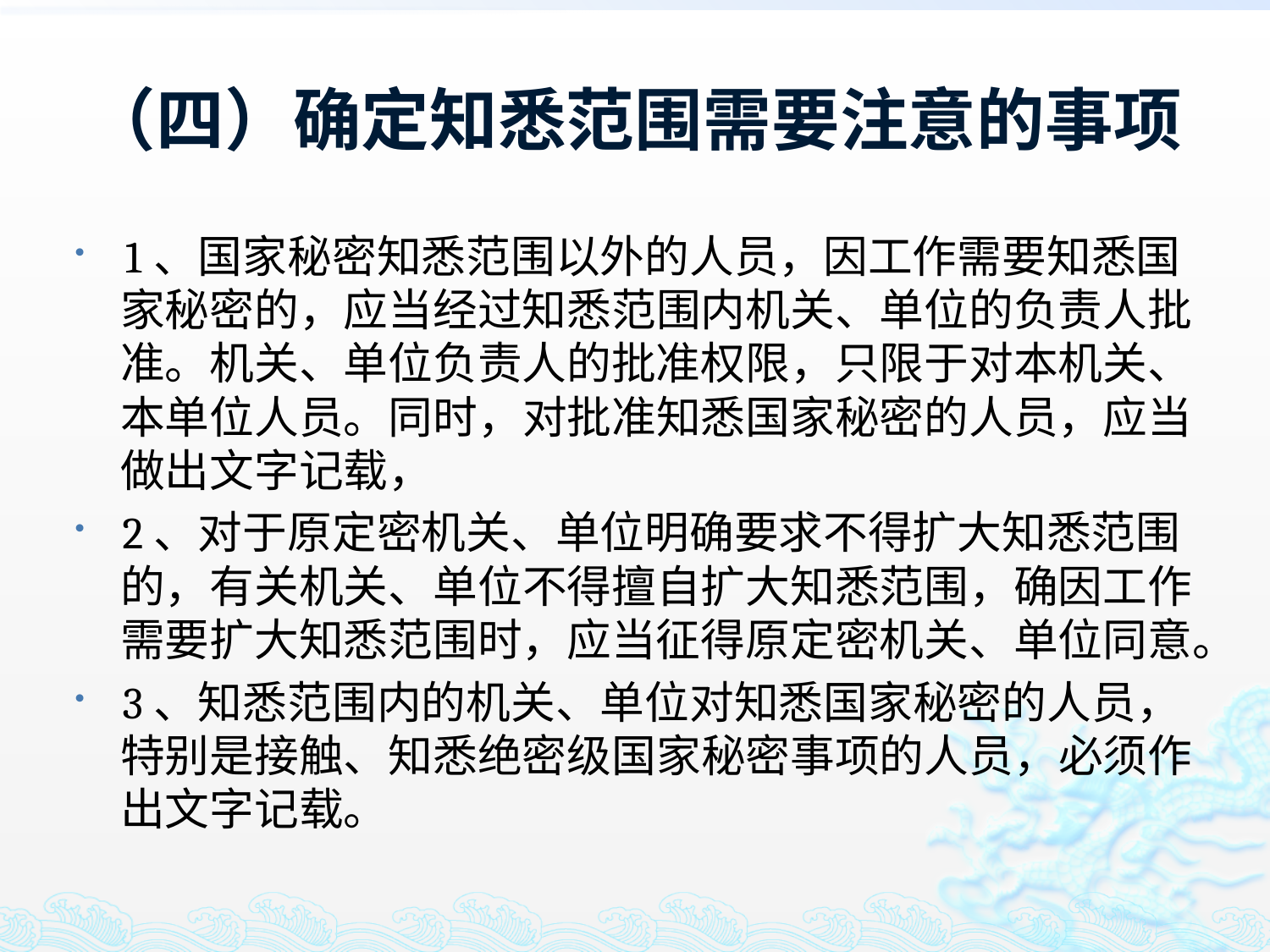

# （四）确定知悉范围需要注意的事项
1、国家秘密知悉范围以外的人员，因工作需要知悉国家秘密的，应当经过知悉范围内机关、单位的负责人批准。机关、单位负责人的批准权限，只限于对本机关、本单位人员。同时，对批准知悉国家秘密的人员，应当做出文字记载，
2、对于原定密机关、单位明确要求不得扩大知悉范围的，有关机关、单位不得擅自扩大知悉范围，确因工作需要扩大知悉范围时，应当征得原定密机关、单位同意。
3、知悉范围内的机关、单位对知悉国家秘密的人员，特别是接触、知悉绝密级国家秘密事项的人员，必须作出文字记载。